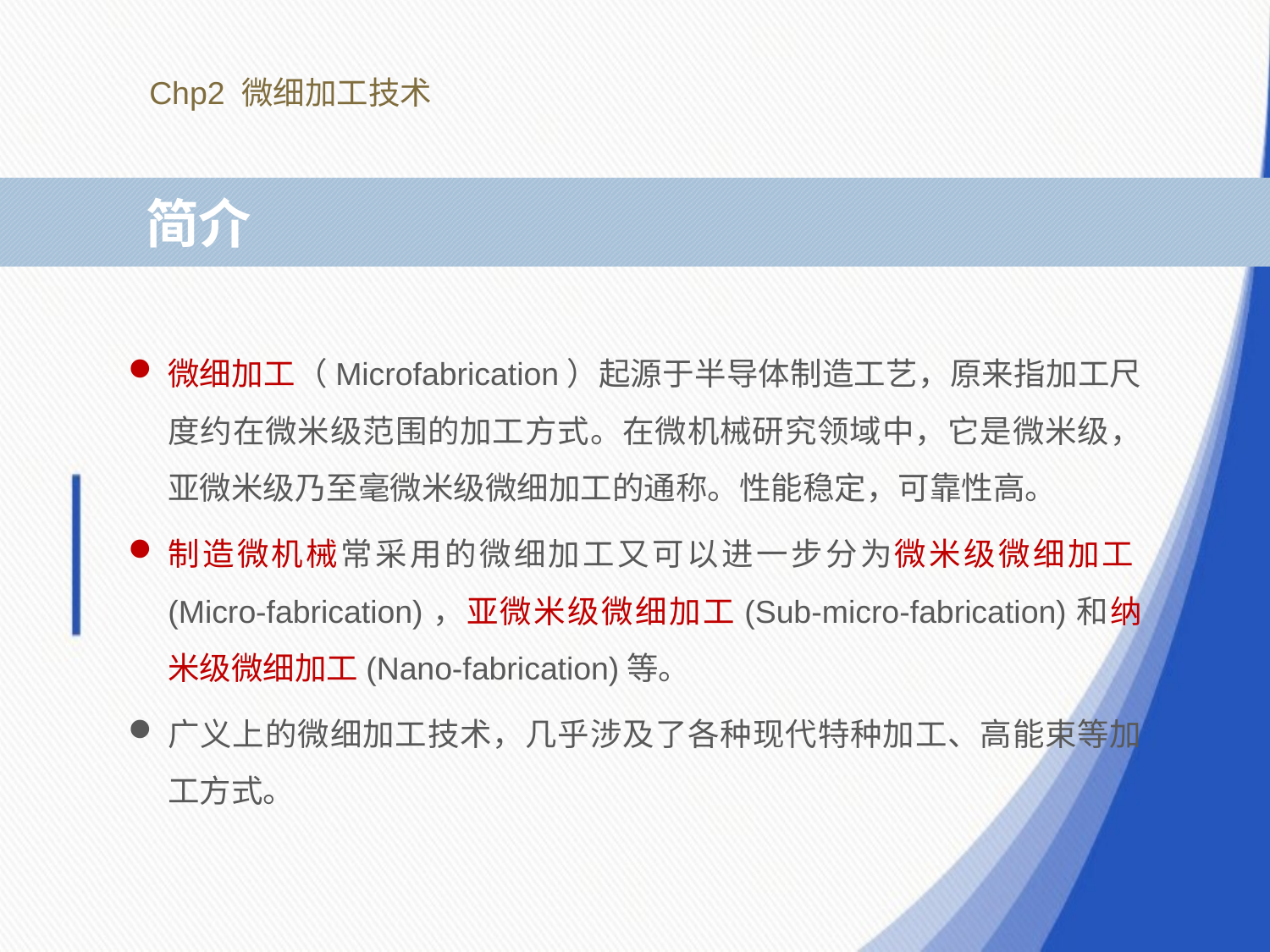

Chp2 微细加工技术
          简介
微细加工（Microfabrication）起源于半导体制造工艺，原来指加工尺度约在微米级范围的加工方式。在微机械研究领域中，它是微米级，亚微米级乃至毫微米级微细加工的通称。性能稳定，可靠性高。
制造微机械常采用的微细加工又可以进一步分为微米级微细加工(Micro-fabrication)，亚微米级微细加工(Sub-micro-fabrication)和纳米级微细加工(Nano-fabrication)等。
广义上的微细加工技术，几乎涉及了各种现代特种加工、高能束等加工方式。